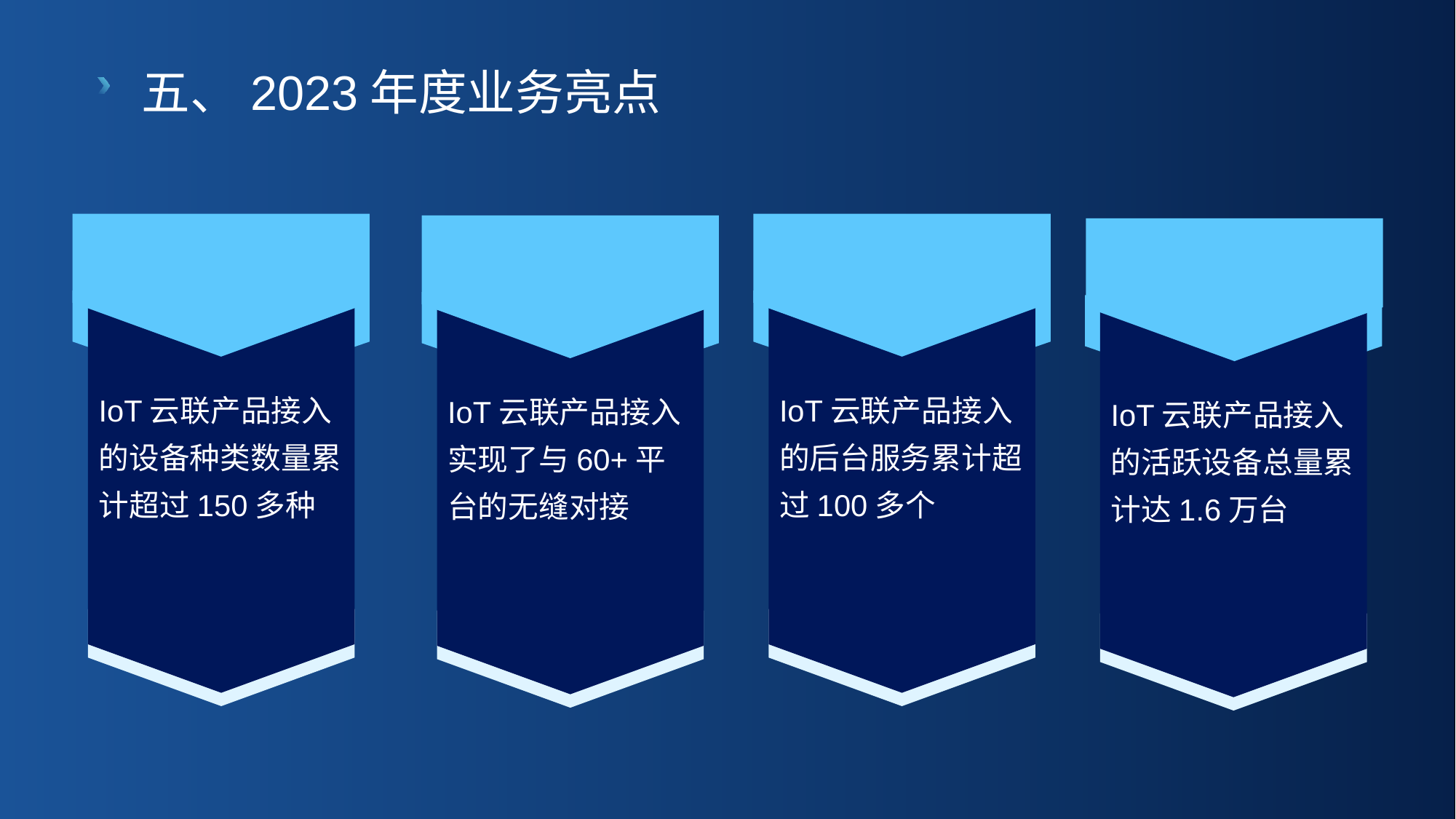

五、2023年度业务亮点

IoT云联产品接入的设备种类数量累计超过150多种
IoT云联产品接入的后台服务累计超过100多个
IoT云联产品接入实现了与60+平台的无缝对接
IoT云联产品接入的活跃设备总量累计达1.6万台